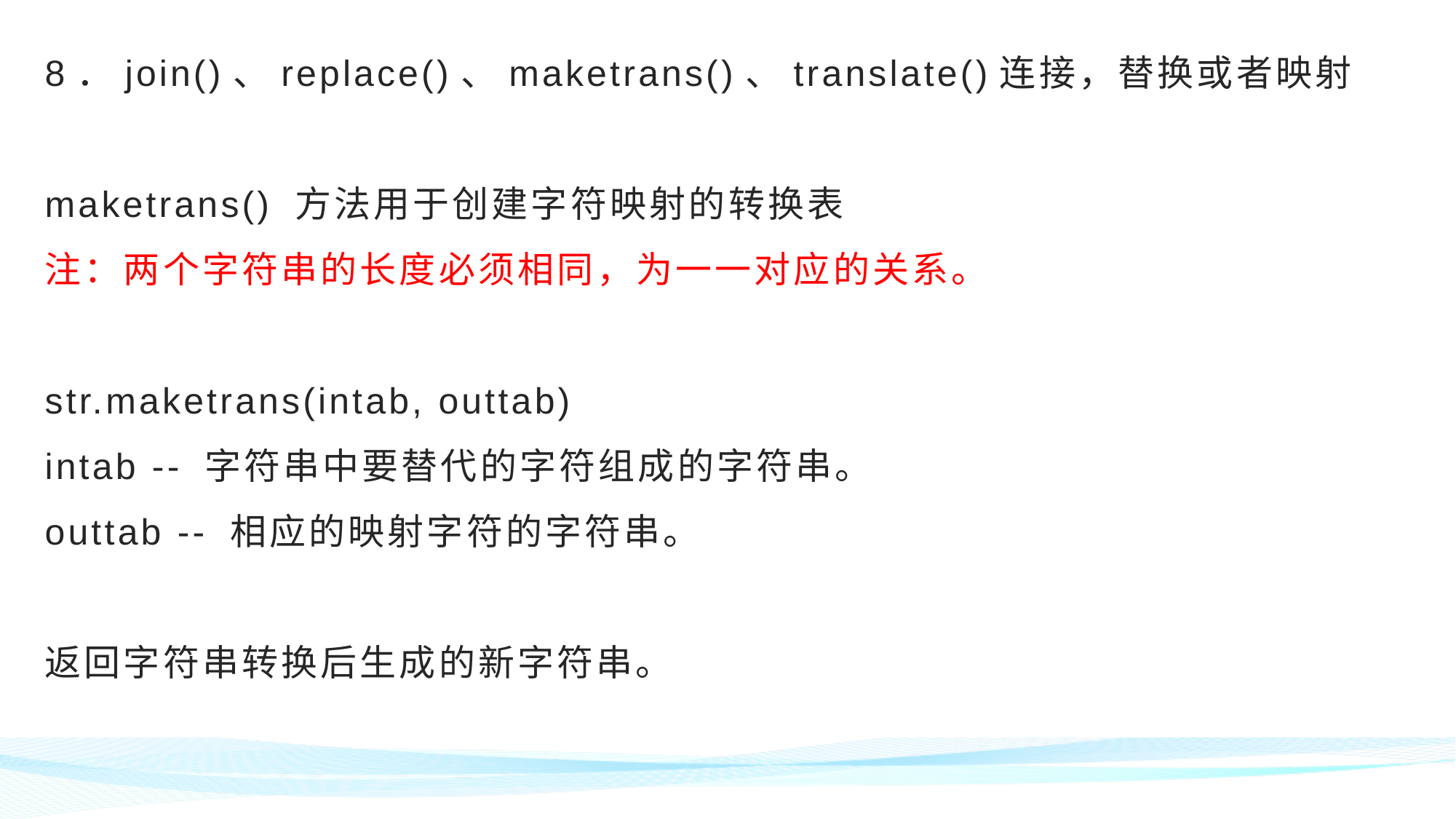

# 8．join()、replace()、maketrans()、translate()连接，替换或者映射 maketrans() 方法用于创建字符映射的转换表 注：两个字符串的长度必须相同，为一一对应的关系。 str.maketrans(intab, outtab) intab -- 字符串中要替代的字符组成的字符串。 outtab -- 相应的映射字符的字符串。 返回字符串转换后生成的新字符串。